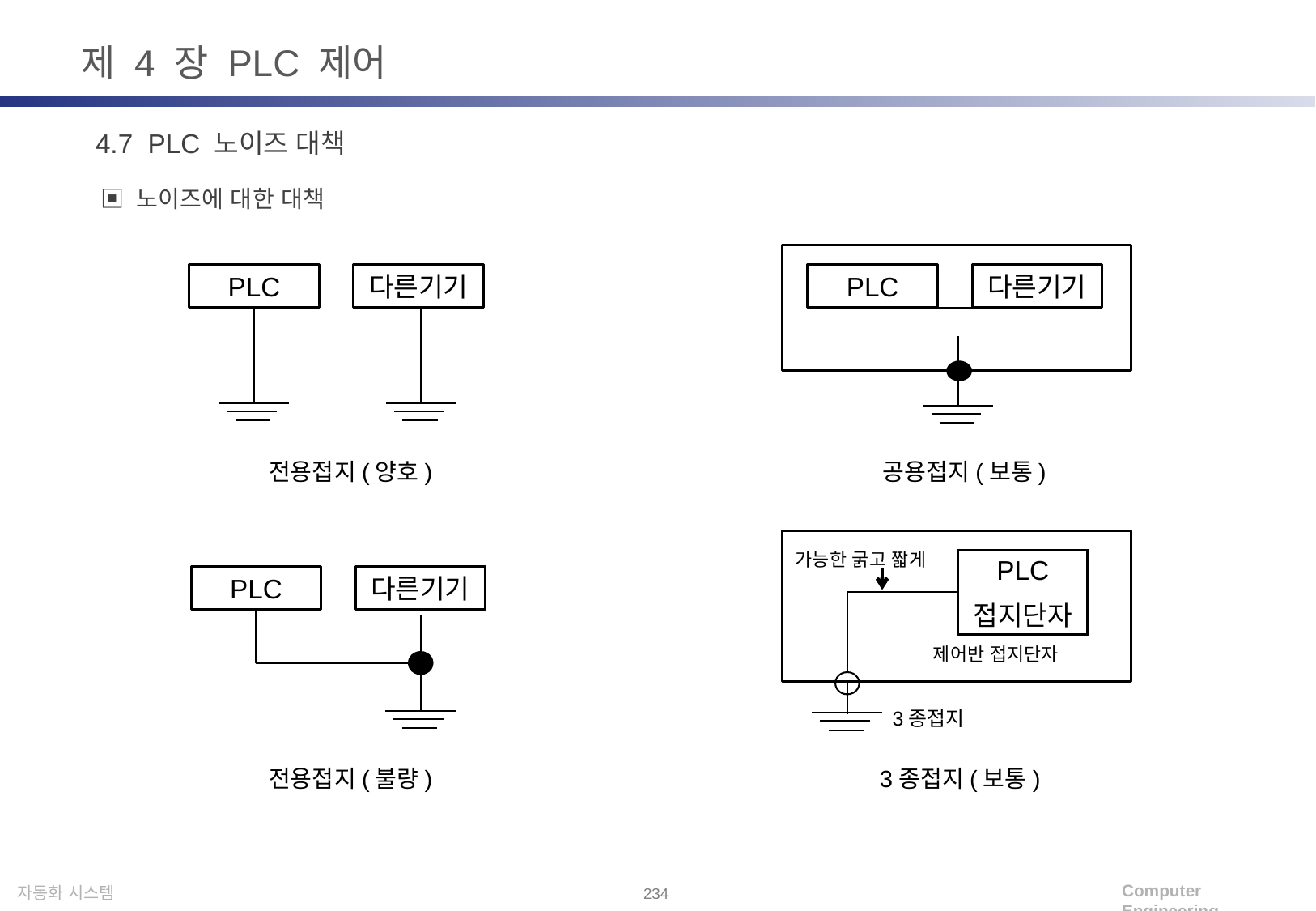

제 4 장 PLC 제어
4.7  PLC 노이즈 대책
▣ 노이즈에 대한 대책

PLC
다른기기
PLC
다른기기

전용접지(양호)
공용접지(보통)
 가능한 굵고 짧게

                           제어반 접지단자
PLC
접지단자
PLC
다른기기

3종접지
전용접지(불량)
3종접지(보통)